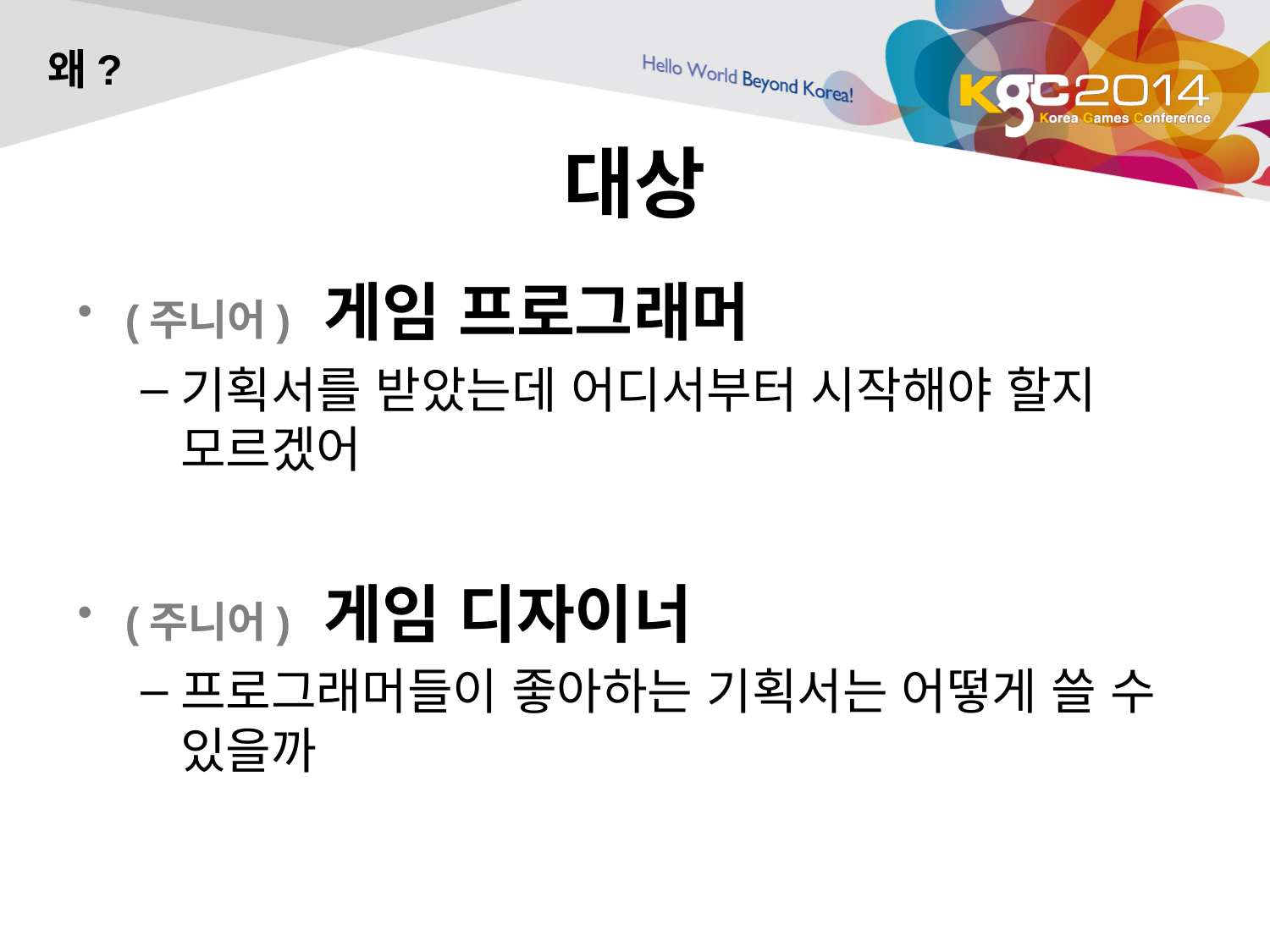

왜?
# 대상
(주니어) 게임 프로그래머
기획서를 받았는데 어디서부터 시작해야 할지 모르겠어

(주니어) 게임 디자이너
프로그래머들이 좋아하는 기획서는 어떻게 쓸 수 있을까